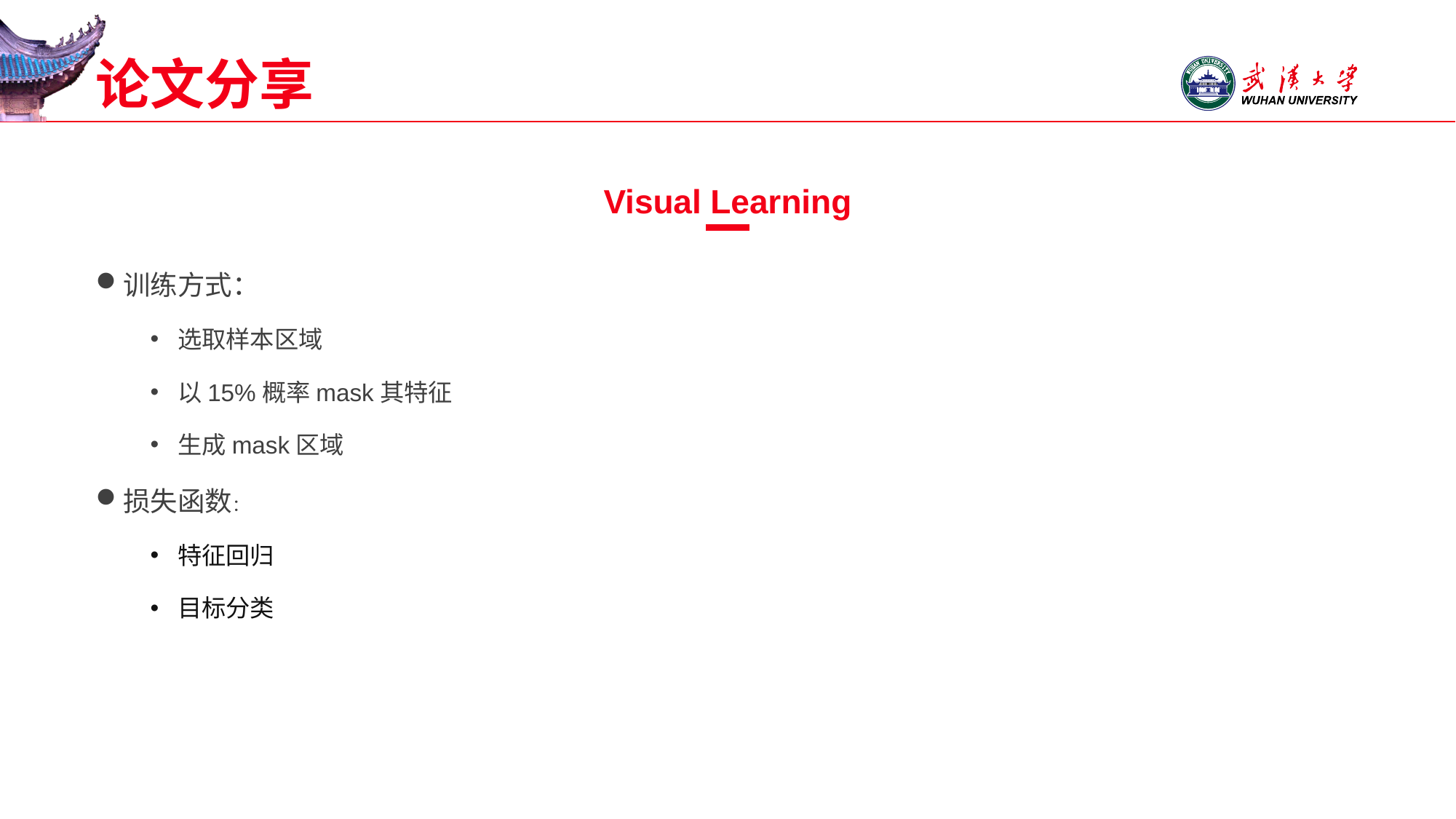

# 论文分享
Visual Learning
训练方式：
选取样本区域
以15%概率mask其特征
生成mask区域
损失函数：
特征回归
目标分类